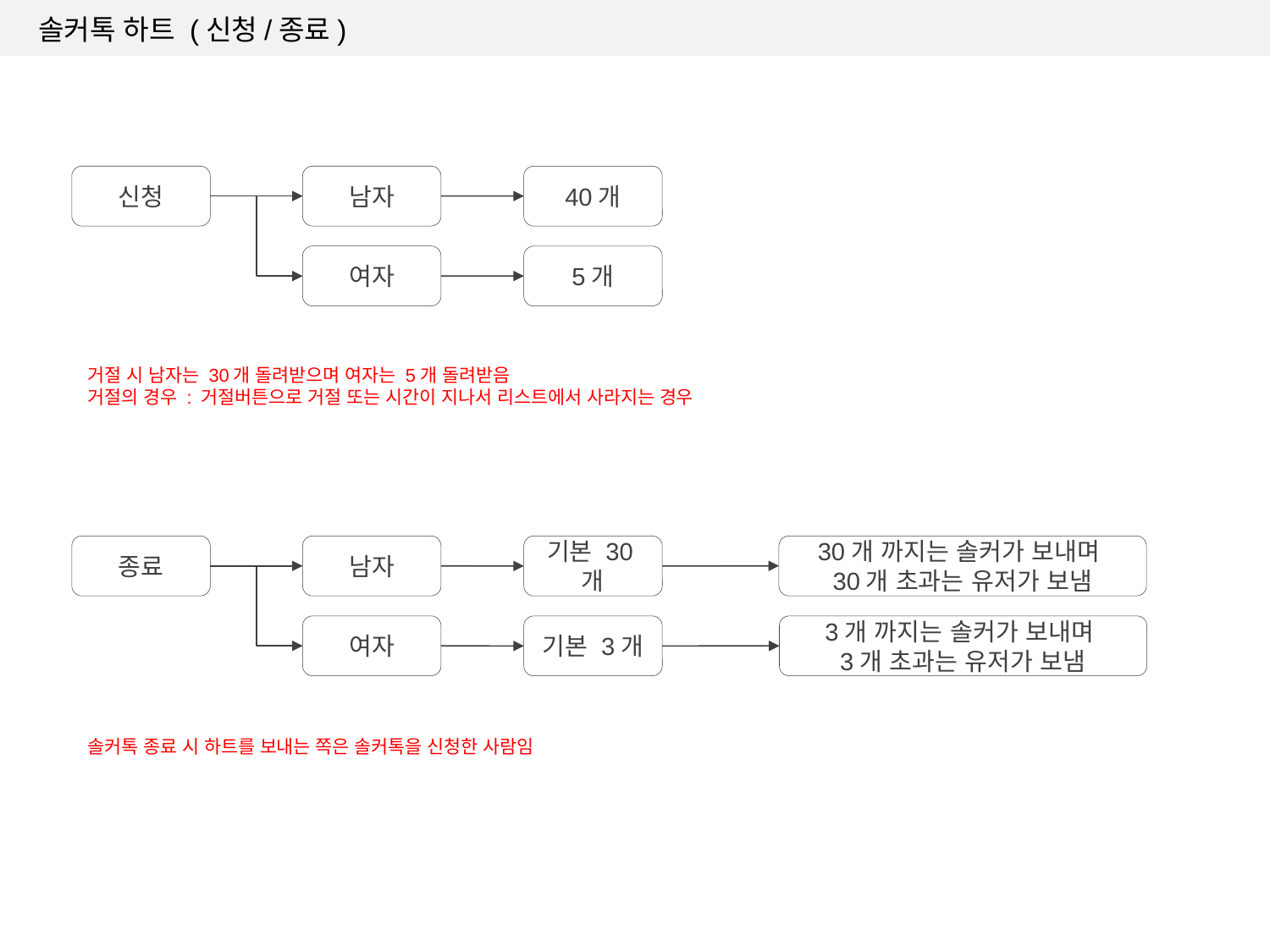

솔커톡 하트 (신청/종료)
신청
남자
40개
여자
5개
거절 시 남자는 30개 돌려받으며 여자는 5개 돌려받음
거절의 경우 : 거절버튼으로 거절 또는 시간이 지나서 리스트에서 사라지는 경우
종료
남자
30개 까지는 솔커가 보내며
30개 초과는 유저가 보냄
기본 30개
여자
3개 까지는 솔커가 보내며
3개 초과는 유저가 보냄
기본 3개
솔커톡 종료 시 하트를 보내는 쪽은 솔커톡을 신청한 사람임